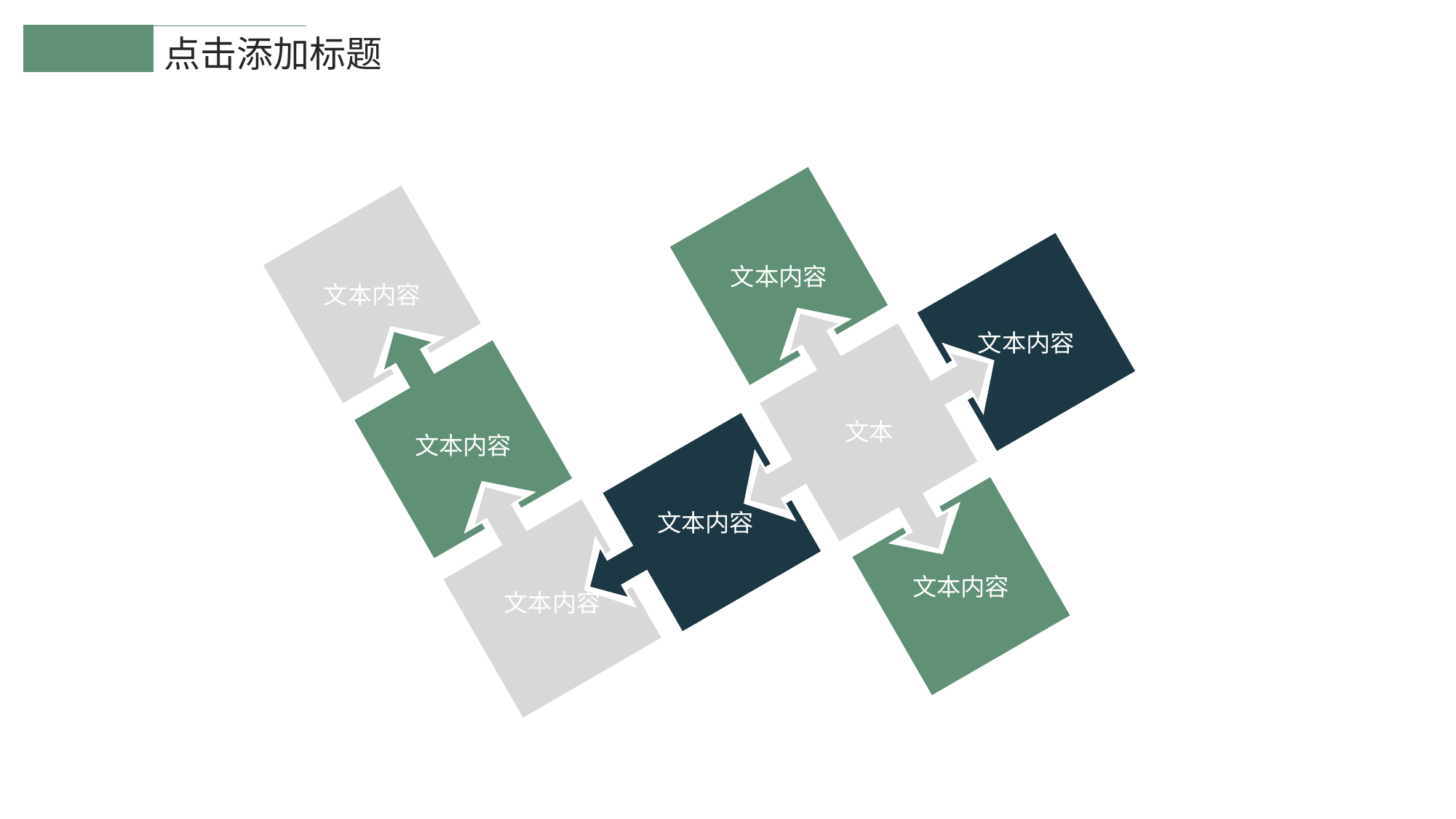

点击添加标题
文本内容
文本内容
文本内容
文本
文本内容
文本内容
文本内容
文本内容